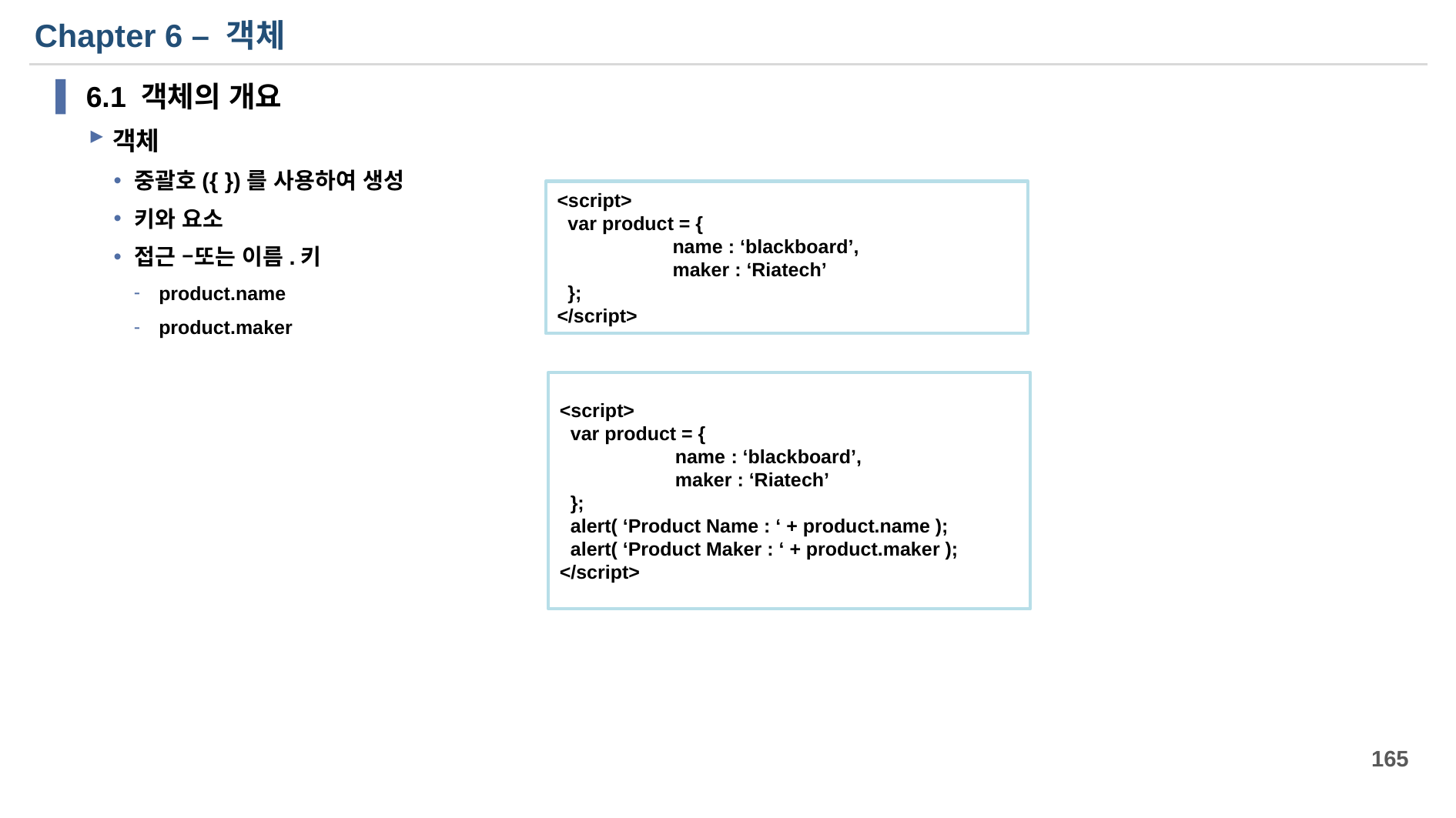

# Chapter 6 – 객체
6.1 객체의 개요
객체
중괄호({ })를 사용하여 생성
키와 요소
접근 –또는 이름.키
product.name
product.maker

<script>
  var product = {
	name : ‘blackboard’,
	maker : ‘Riatech’
  };
</script>
<script>
  var product = {
	name : ‘blackboard’,
	maker : ‘Riatech’
  };
  alert( ‘Product Name : ‘ + product.name );
  alert( ‘Product Maker : ‘ + product.maker );
</script>
165